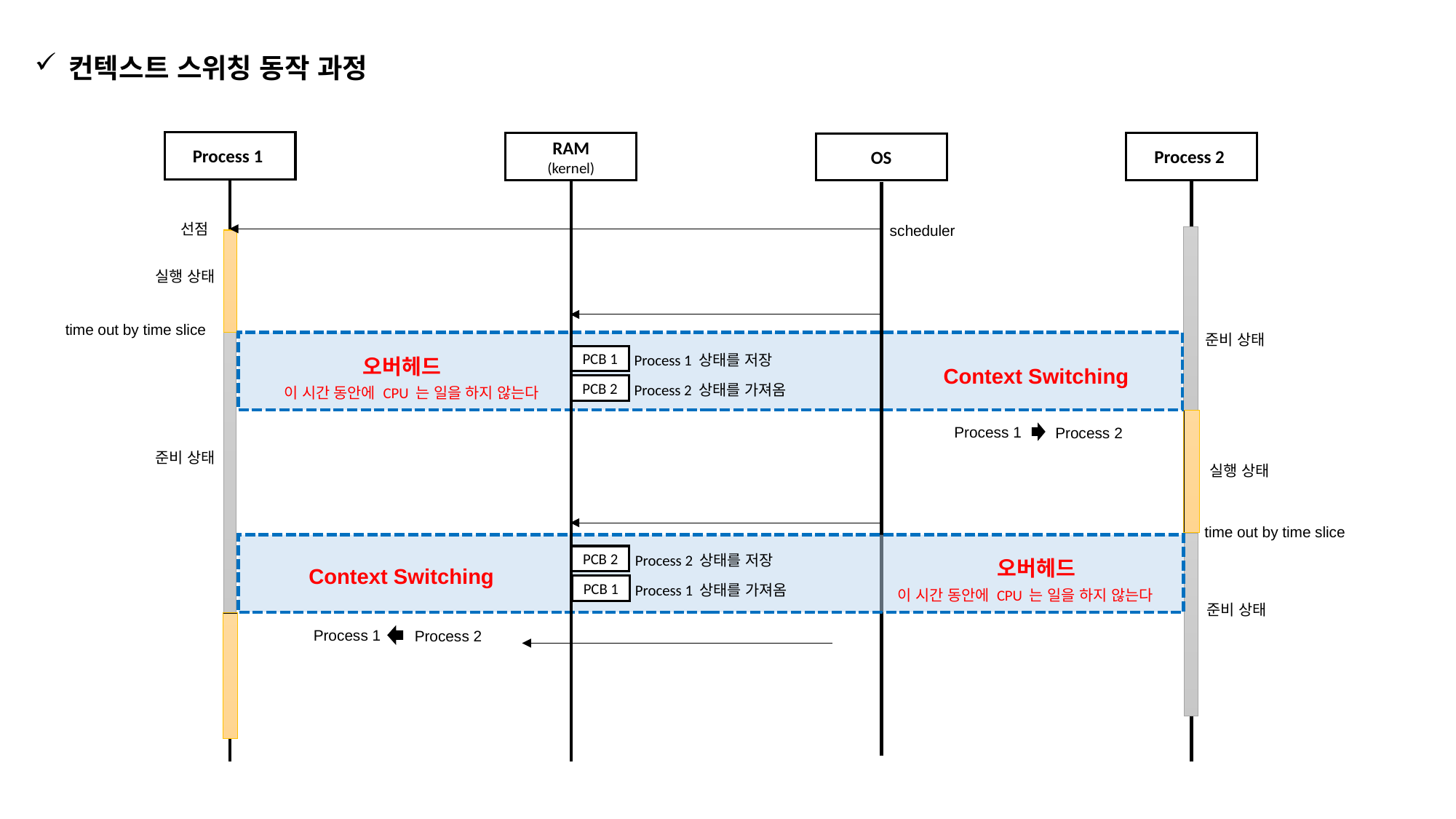

컨텍스트 스위칭 동작 과정
Process 1
RAM
(kernel)
Process 2
OS
선점
scheduler

실행 상태
time out by time slice

준비 상태

Process 1 상태를 저장
PCB 1
오버헤드
Context Switching
Process 2 상태를 가져옴
PCB 2
이 시간 동안에 CPU 는 일을 하지 않는다

Process 1
Process 2

준비 상태
실행 상태
time out by time slice

Process 2 상태를 저장
PCB 2
오버헤드
Context Switching
Process 1 상태를 가져옴
PCB 1
이 시간 동안에 CPU 는 일을 하지 않는다
준비 상태

Process 1
Process 2